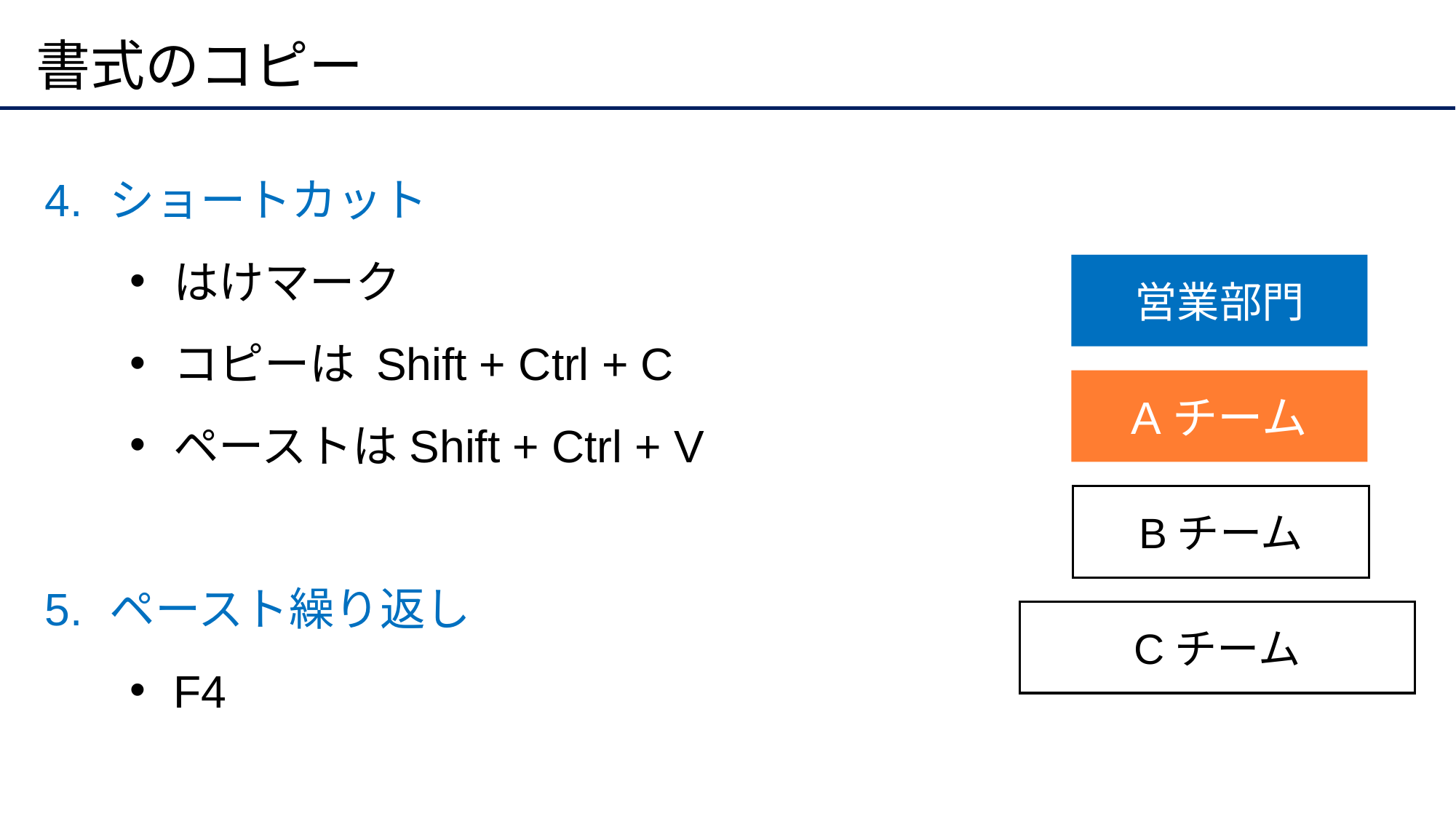

# 書式のコピー
ショートカット
はけマーク
コピーは Shift + Ctrl + C
ペーストはShift + Ctrl + V

ペースト繰り返し
F4
営業部門
Aチーム
Bチーム
Cチーム